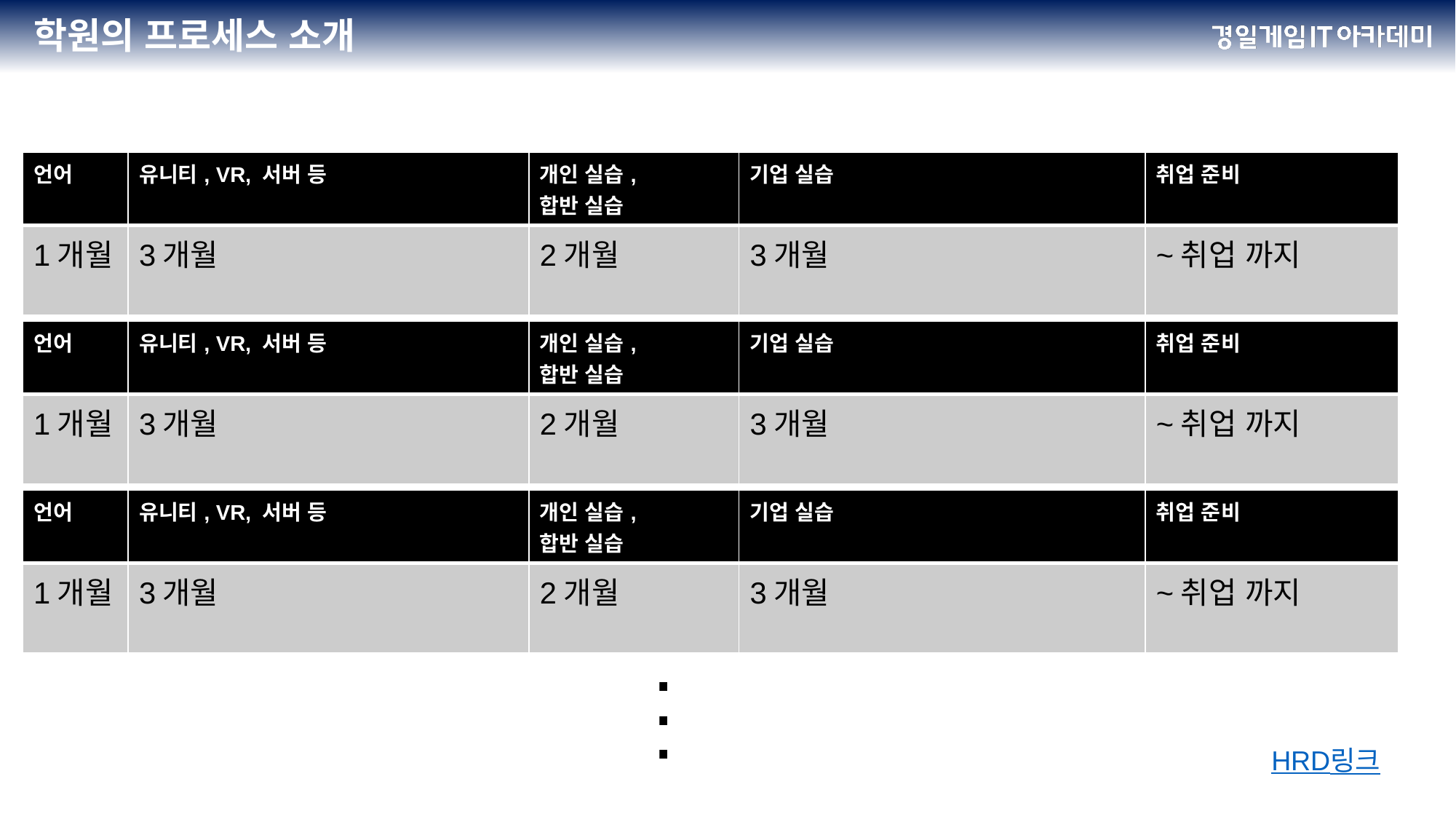

# 학원의 프로세스 소개
| 언어 | 유니티, VR, 서버 등 | 개인 실습, 합반 실습 | 기업 실습 | 취업 준비 |
| --- | --- | --- | --- | --- |
| 1개월 | 3개월 | 2개월 | 3개월 | ~취업 까지 |
| 언어 | 유니티, VR, 서버 등 | 개인 실습, 합반 실습 | 기업 실습 | 취업 준비 |
| --- | --- | --- | --- | --- |
| 1개월 | 3개월 | 2개월 | 3개월 | ~취업 까지 |
| 언어 | 유니티, VR, 서버 등 | 개인 실습, 합반 실습 | 기업 실습 | 취업 준비 |
| --- | --- | --- | --- | --- |
| 1개월 | 3개월 | 2개월 | 3개월 | ~취업 까지 |
.
.
.
HRD링크